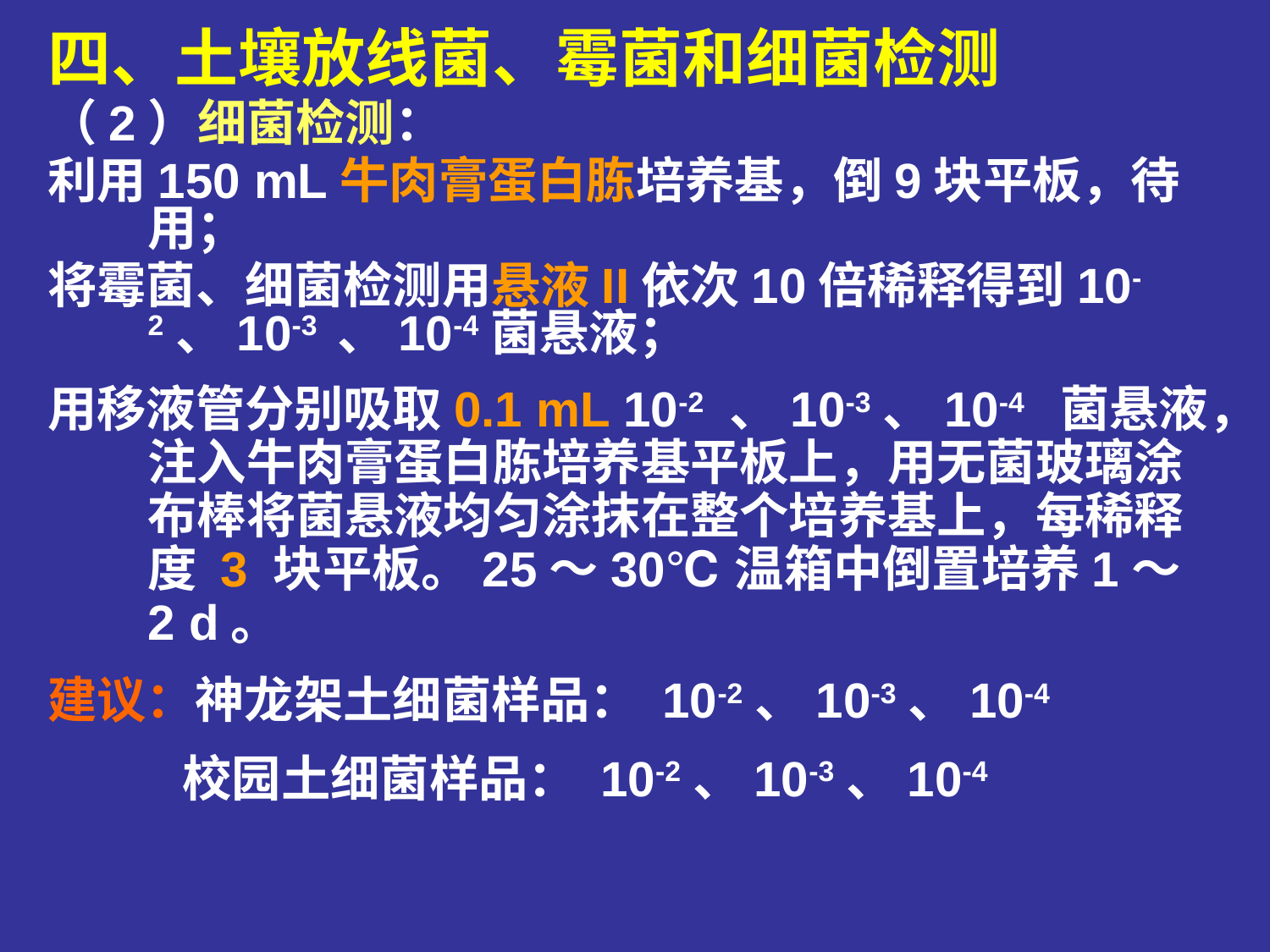

四、土壤放线菌、霉菌和细菌检测
（2）细菌检测：
利用150 mL牛肉膏蛋白胨培养基，倒9块平板，待用；
将霉菌、细菌检测用悬液II依次10倍稀释得到10-2、10-3 、10-4菌悬液；
用移液管分别吸取0.1 mL 10-2 、10-3、10-4   菌悬液，注入牛肉膏蛋白胨培养基平板上，用无菌玻璃涂布棒将菌悬液均匀涂抹在整个培养基上，每稀释度 3 块平板。25～30℃温箱中倒置培养1～2 d。
建议：神龙架土细菌样品： 10-2、10-3、10-4
           校园土细菌样品： 10-2、10-3、10-4